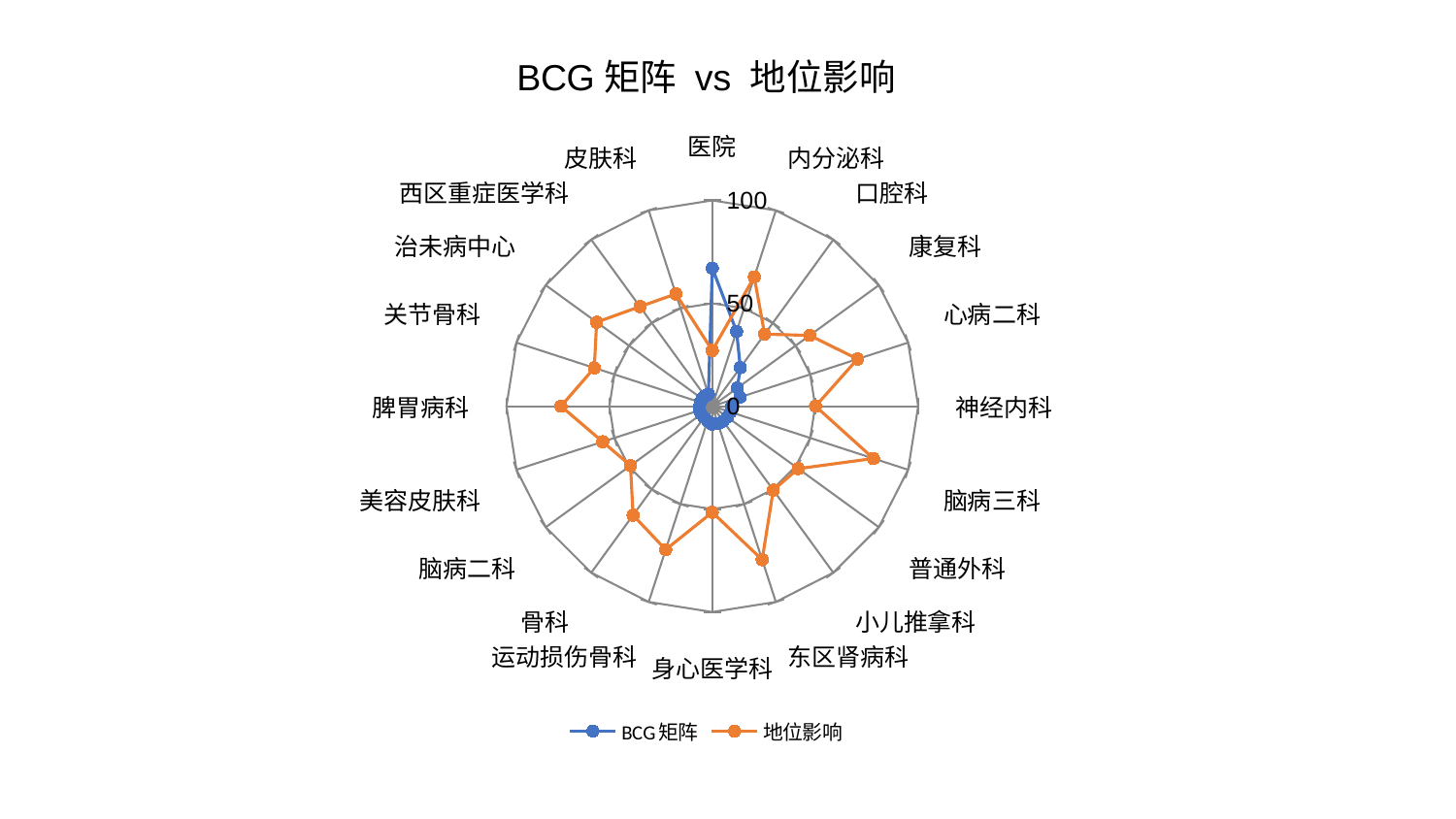

### Chart: BCG矩阵 vs 地位影响

| Category | BCG矩阵 | 地位影响 |
|---|---|---|
| 医院 | 67.06105423361295 | 27.101390523339166 |
| 内分泌科 | 38.20292907102535 | 66.01889464093341 |
| 口腔科 | 23.18640966380584 | 43.26124732457028 |
| 康复科 | 15.06668663056069 | 58.52812808144766 |
| 心病二科 | 14.183771585618265 | 74.20422487763614 |
| 神经内科 | 9.557108971866363 | 50.165868791404634 |
| 脑病三科 | 9.365139365319676 | 82.30289378865035 |
| 普通外科 | 9.062497625164154 | 51.63689525914096 |
| 小儿推拿科 | 9.028970049363458 | 50.41203855284016 |
| 东区肾病科 | 8.907798386749604 | 78.42923977099908 |
| 身心医学科 | 8.715327355853098 | 51.54906237070118 |
| 运动损伤骨科 | 7.553396174520592 | 73.27462354651638 |
| 骨科 | 6.759592677072523 | 65.47691933310065 |
| 脑病二科 | 6.61070622325238 | 49.10834426300764 |
| 美容皮肤科 | 6.546105628525593 | 55.990602448051774 |
| 脾胃病科 | 6.1946645019857725 | 73.48620757360807 |
| 关节骨科 | 6.17677444079353 | 60.25035933167825 |
| 治未病中心 | 6.127646364289714 | 69.4596934366743 |
| 西区重症医学科 | 6.095921192826981 | 59.81575734508044 |
| 皮肤科 | 6.087417244942017 | 57.34961659723503 |
82